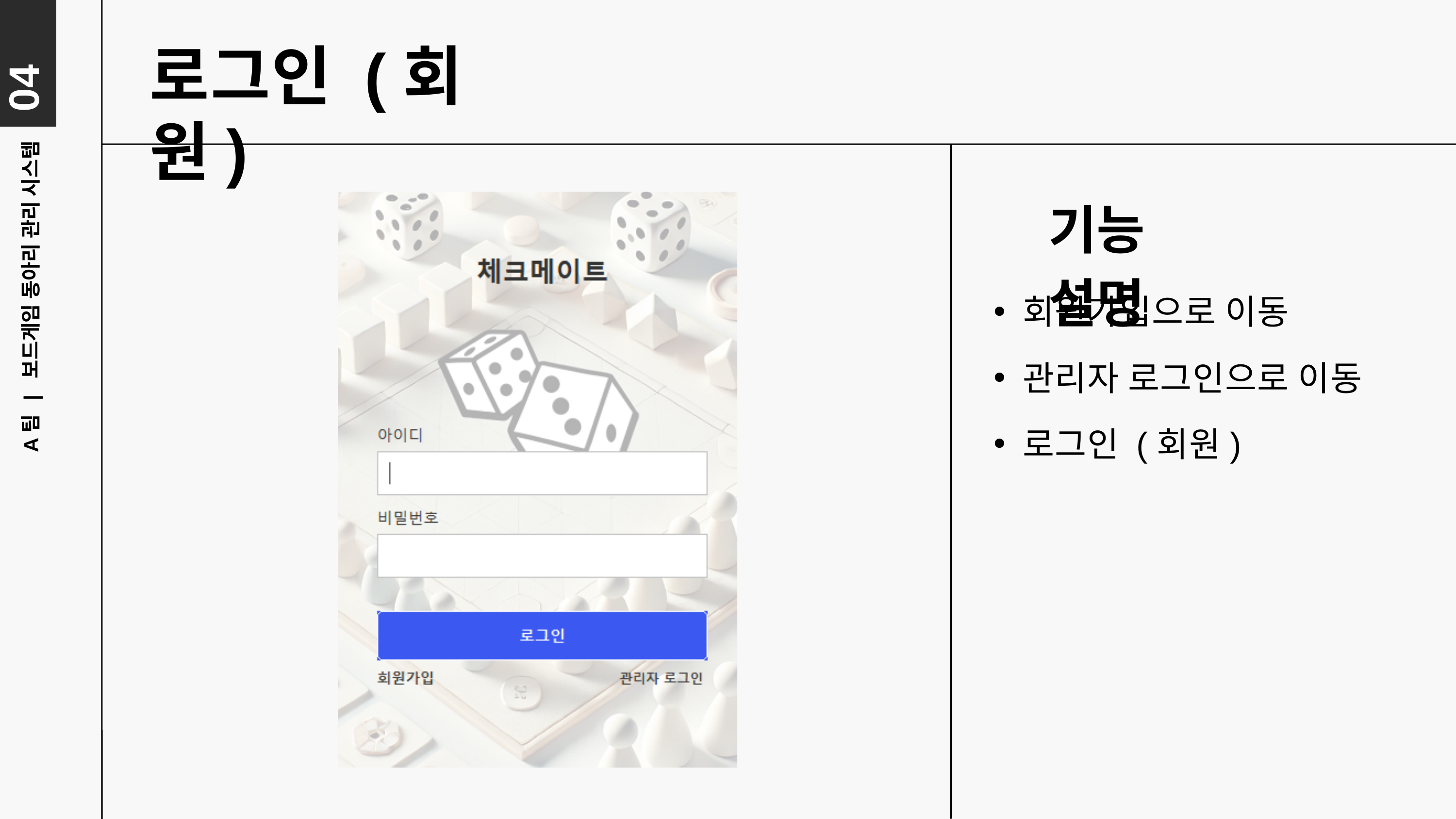

04

로그인 (회원)

기능 설명

회원가입으로 이동
A팀  |  보드게임 동아리 관리 시스템
관리자 로그인으로 이동
로그인 (회원)